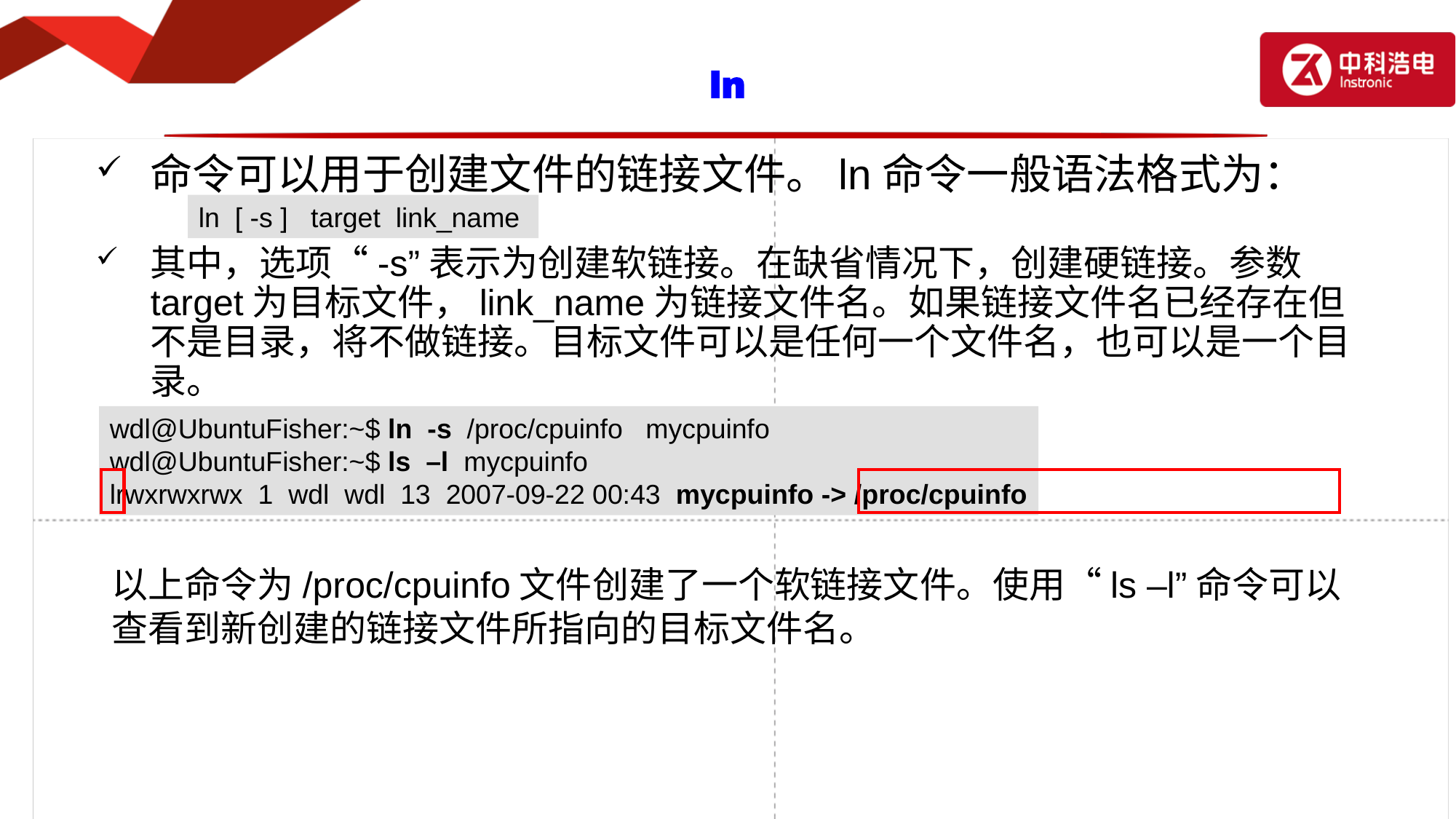

# ln
命令可以用于创建文件的链接文件。ln命令一般语法格式为：

其中，选项“-s”表示为创建软链接。在缺省情况下，创建硬链接。参数target为目标文件，link_name为链接文件名。如果链接文件名已经存在但不是目录，将不做链接。目标文件可以是任何一个文件名，也可以是一个目录。
ln  [ -s ]   target  link_name
wdl@UbuntuFisher:~$ ln  -s  /proc/cpuinfo   mycpuinfo
wdl@UbuntuFisher:~$ ls  –l  mycpuinfo
lrwxrwxrwx  1  wdl  wdl  13  2007-09-22 00:43  mycpuinfo -> /proc/cpuinfo

以上命令为/proc/cpuinfo文件创建了一个软链接文件。使用“ls –l”命令可以查看到新创建的链接文件所指向的目标文件名。